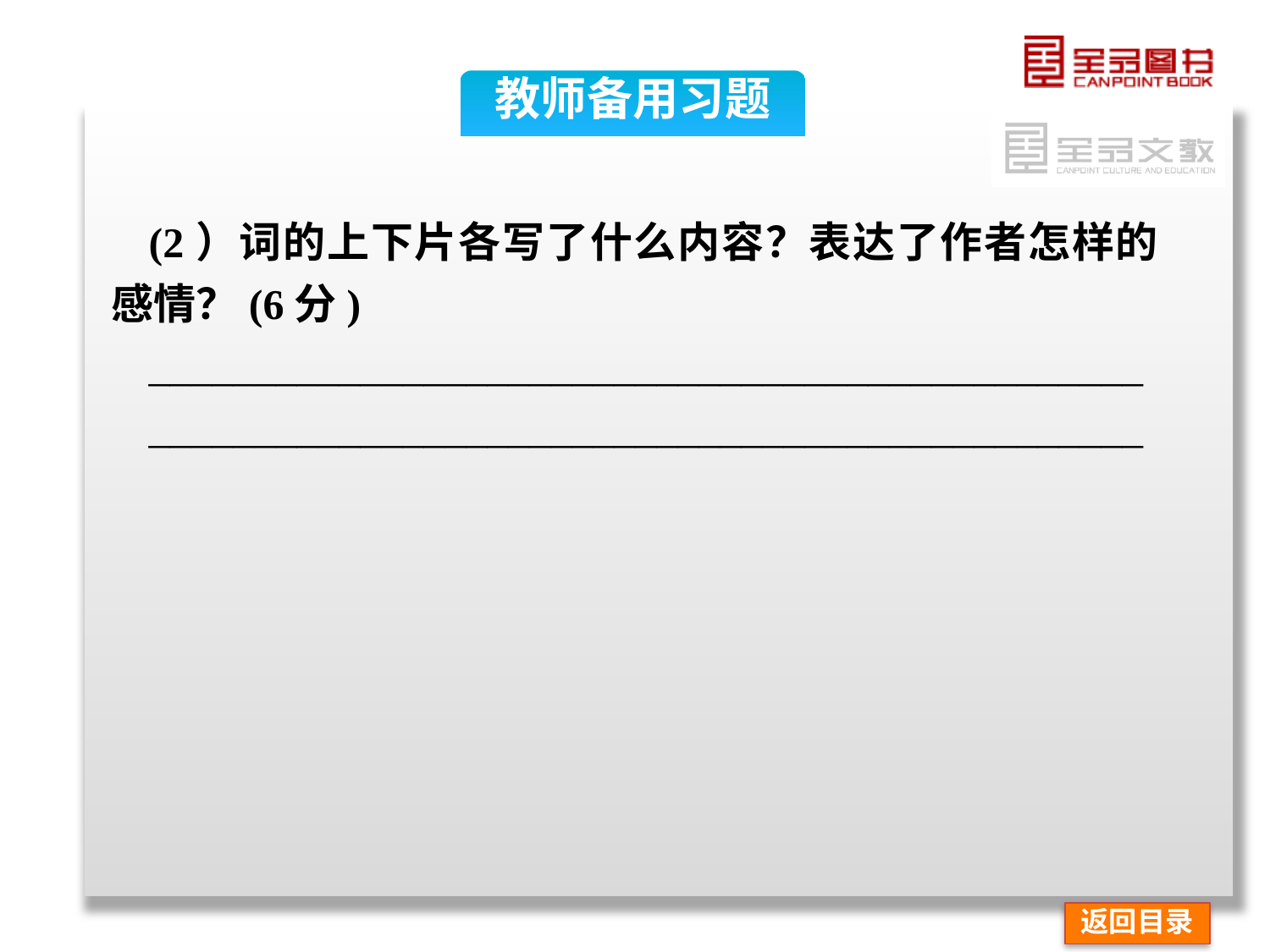

教师备用习题
(2）词的上下片各写了什么内容？表达了作者怎样的感情？(6分)
_______________________________________________
_______________________________________________
返回目录